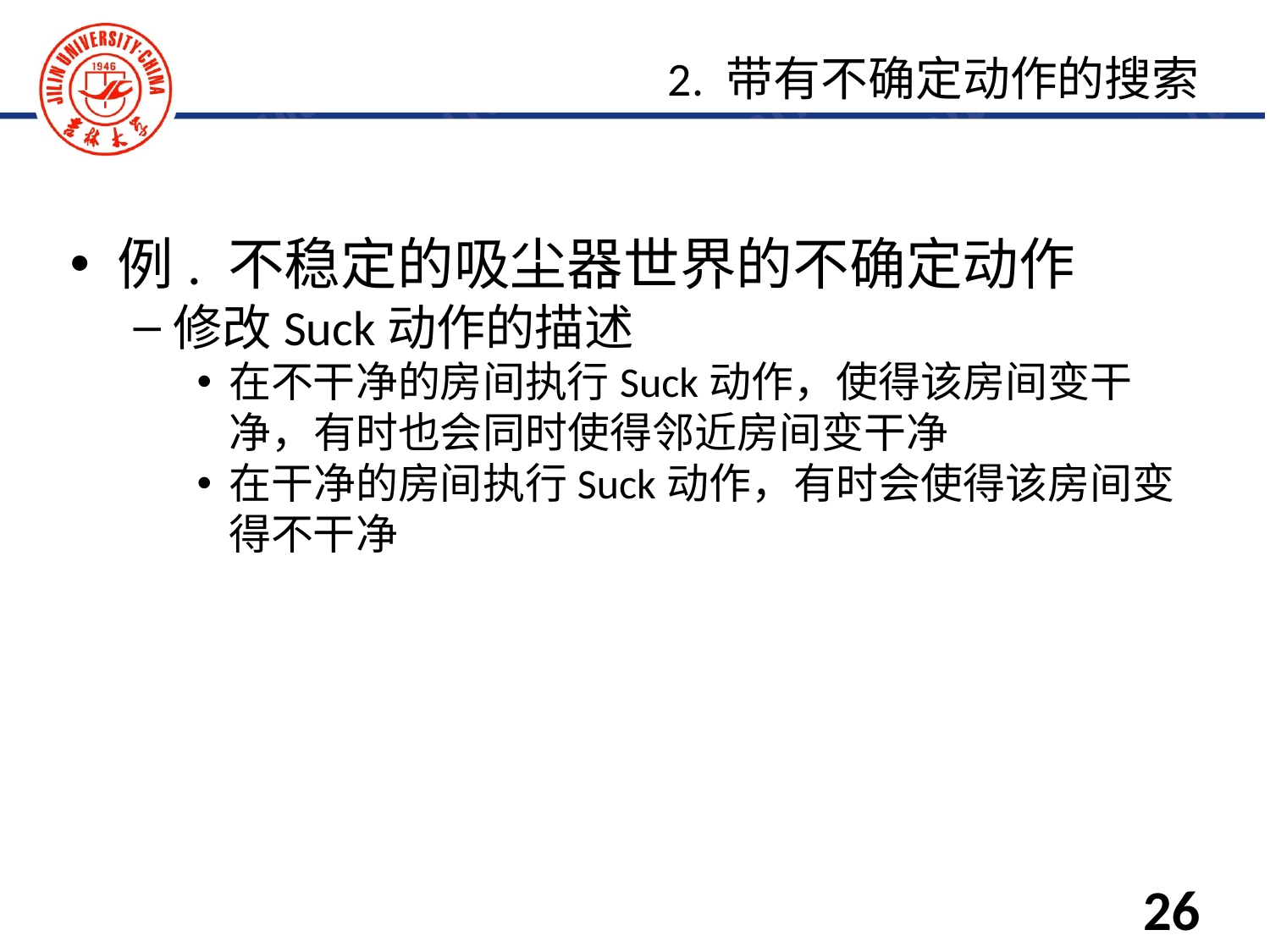

例. 不稳定的吸尘器世界的不确定动作
修改Suck动作的描述
在不干净的房间执行Suck动作，使得该房间变干净，有时也会同时使得邻近房间变干净
在干净的房间执行Suck动作，有时会使得该房间变得不干净
2. 带有不确定动作的搜索
26